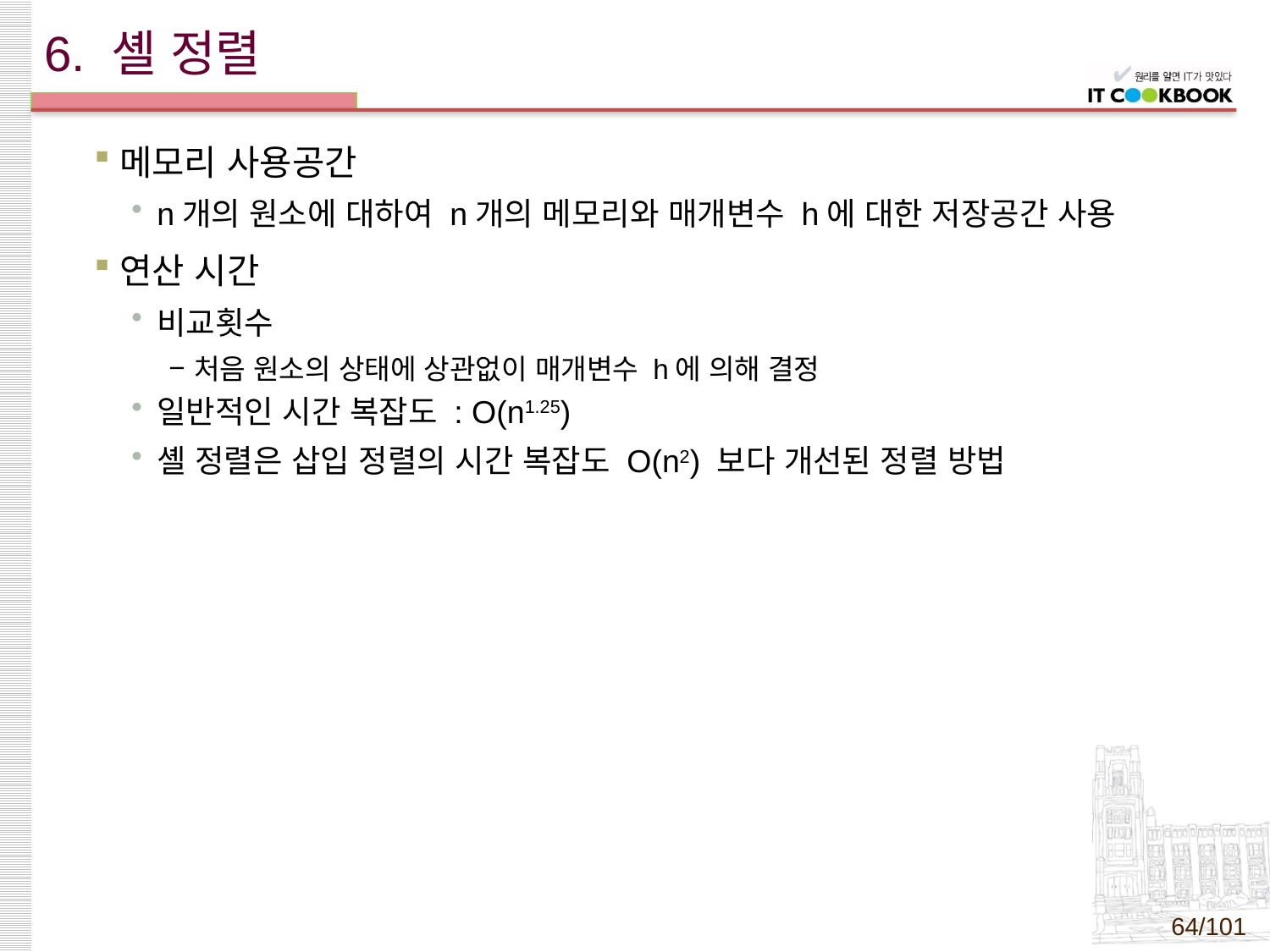

# 6. 셸 정렬
메모리 사용공간
n개의 원소에 대하여 n개의 메모리와 매개변수 h에 대한 저장공간 사용
연산 시간
비교횟수
처음 원소의 상태에 상관없이 매개변수 h에 의해 결정
일반적인 시간 복잡도 : O(n1.25)
셸 정렬은 삽입 정렬의 시간 복잡도 O(n2) 보다 개선된 정렬 방법